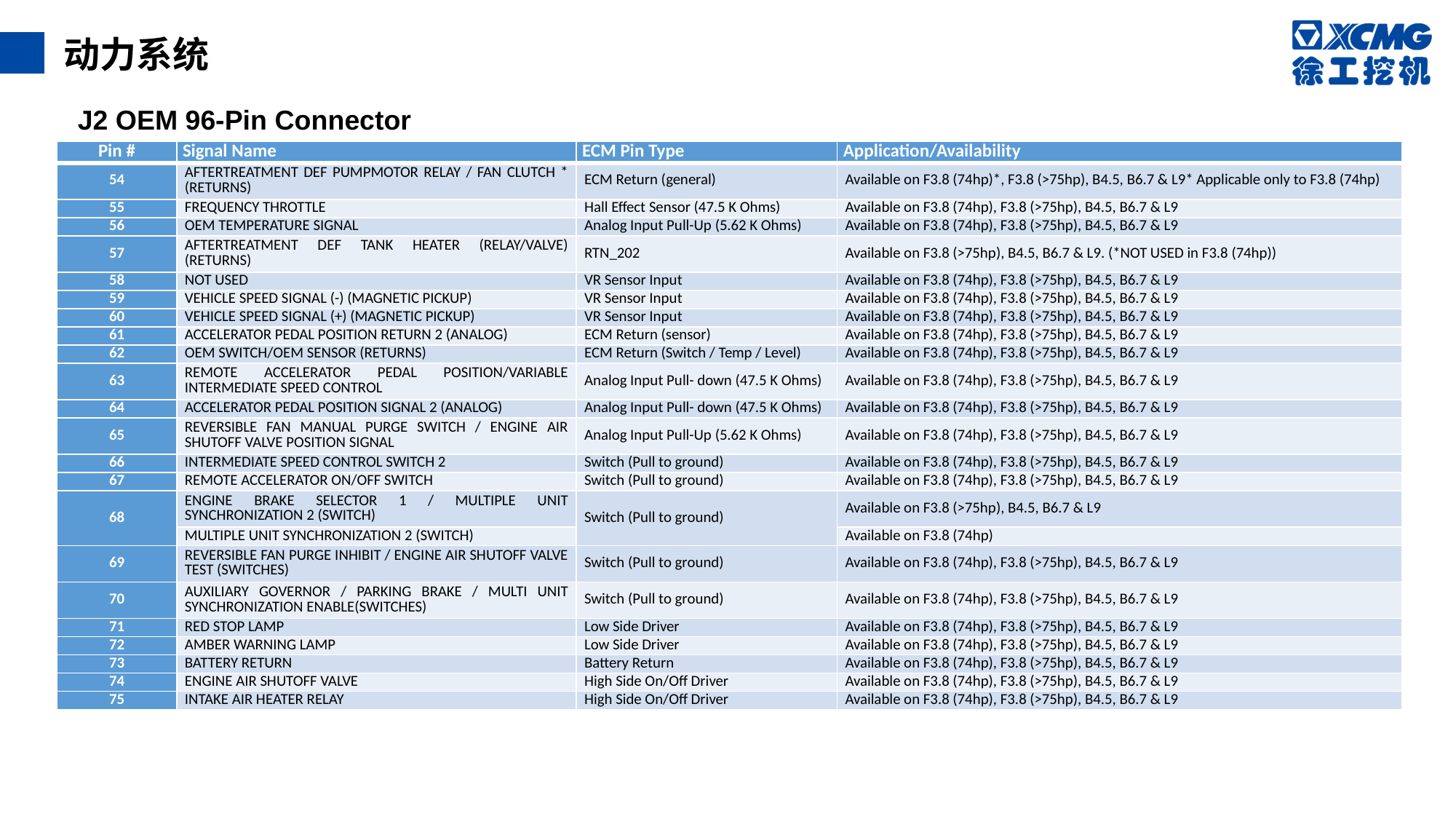

动力系统
J2 OEM 96-Pin Connector
| Pin # | Signal Name | ECM Pin Type | Application/Availability |
| --- | --- | --- | --- |
| 54 | AFTERTREATMENT DEF PUMPMOTOR RELAY / FAN CLUTCH \* (RETURNS) | ECM Return (general) | Available on F3.8 (74hp)\*, F3.8 (>75hp), B4.5, B6.7 & L9\* Applicable only to F3.8 (74hp) |
| 55 | FREQUENCY THROTTLE | Hall Effect Sensor (47.5 K Ohms) | Available on F3.8 (74hp), F3.8 (>75hp), B4.5, B6.7 & L9 |
| 56 | OEM TEMPERATURE SIGNAL | Analog Input Pull-Up (5.62 K Ohms) | Available on F3.8 (74hp), F3.8 (>75hp), B4.5, B6.7 & L9 |
| 57 | AFTERTREATMENT DEF TANK HEATER (RELAY/VALVE) (RETURNS) | RTN\_202 | Available on F3.8 (>75hp), B4.5, B6.7 & L9. (\*NOT USED in F3.8 (74hp)) |
| 58 | NOT USED | VR Sensor Input | Available on F3.8 (74hp), F3.8 (>75hp), B4.5, B6.7 & L9 |
| 59 | VEHICLE SPEED SIGNAL (-) (MAGNETIC PICKUP) | VR Sensor Input | Available on F3.8 (74hp), F3.8 (>75hp), B4.5, B6.7 & L9 |
| 60 | VEHICLE SPEED SIGNAL (+) (MAGNETIC PICKUP) | VR Sensor Input | Available on F3.8 (74hp), F3.8 (>75hp), B4.5, B6.7 & L9 |
| 61 | ACCELERATOR PEDAL POSITION RETURN 2 (ANALOG) | ECM Return (sensor) | Available on F3.8 (74hp), F3.8 (>75hp), B4.5, B6.7 & L9 |
| 62 | OEM SWITCH/OEM SENSOR (RETURNS) | ECM Return (Switch / Temp / Level) | Available on F3.8 (74hp), F3.8 (>75hp), B4.5, B6.7 & L9 |
| 63 | REMOTE ACCELERATOR PEDAL POSITION/VARIABLE INTERMEDIATE SPEED CONTROL | Analog Input Pull- down (47.5 K Ohms) | Available on F3.8 (74hp), F3.8 (>75hp), B4.5, B6.7 & L9 |
| 64 | ACCELERATOR PEDAL POSITION SIGNAL 2 (ANALOG) | Analog Input Pull- down (47.5 K Ohms) | Available on F3.8 (74hp), F3.8 (>75hp), B4.5, B6.7 & L9 |
| 65 | REVERSIBLE FAN MANUAL PURGE SWITCH / ENGINE AIR SHUTOFF VALVE POSITION SIGNAL | Analog Input Pull-Up (5.62 K Ohms) | Available on F3.8 (74hp), F3.8 (>75hp), B4.5, B6.7 & L9 |
| 66 | INTERMEDIATE SPEED CONTROL SWITCH 2 | Switch (Pull to ground) | Available on F3.8 (74hp), F3.8 (>75hp), B4.5, B6.7 & L9 |
| 67 | REMOTE ACCELERATOR ON/OFF SWITCH | Switch (Pull to ground) | Available on F3.8 (74hp), F3.8 (>75hp), B4.5, B6.7 & L9 |
| 68 | ENGINE BRAKE SELECTOR 1 / MULTIPLE UNIT SYNCHRONIZATION 2 (SWITCH) | Switch (Pull to ground) | Available on F3.8 (>75hp), B4.5, B6.7 & L9 |
|  | MULTIPLE UNIT SYNCHRONIZATION 2 (SWITCH) |  | Available on F3.8 (74hp) |
| 69 | REVERSIBLE FAN PURGE INHIBIT / ENGINE AIR SHUTOFF VALVE TEST (SWITCHES) | Switch (Pull to ground) | Available on F3.8 (74hp), F3.8 (>75hp), B4.5, B6.7 & L9 |
| 70 | AUXILIARY GOVERNOR / PARKING BRAKE / MULTI UNIT SYNCHRONIZATION ENABLE(SWITCHES) | Switch (Pull to ground) | Available on F3.8 (74hp), F3.8 (>75hp), B4.5, B6.7 & L9 |
| 71 | RED STOP LAMP | Low Side Driver | Available on F3.8 (74hp), F3.8 (>75hp), B4.5, B6.7 & L9 |
| 72 | AMBER WARNING LAMP | Low Side Driver | Available on F3.8 (74hp), F3.8 (>75hp), B4.5, B6.7 & L9 |
| 73 | BATTERY RETURN | Battery Return | Available on F3.8 (74hp), F3.8 (>75hp), B4.5, B6.7 & L9 |
| 74 | ENGINE AIR SHUTOFF VALVE | High Side On/Off Driver | Available on F3.8 (74hp), F3.8 (>75hp), B4.5, B6.7 & L9 |
| 75 | INTAKE AIR HEATER RELAY | High Side On/Off Driver | Available on F3.8 (74hp), F3.8 (>75hp), B4.5, B6.7 & L9 |